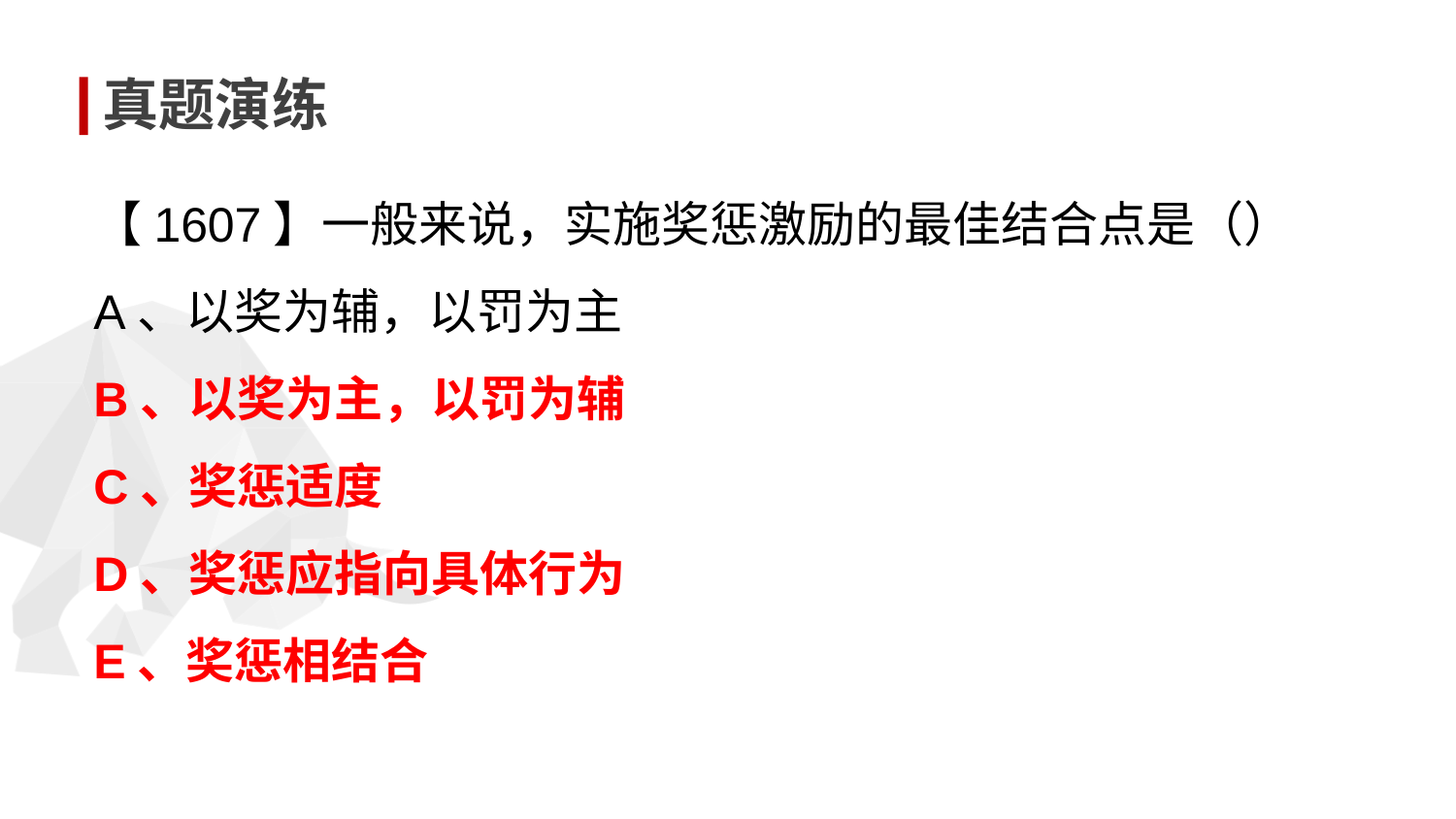

真题演练
【1607】一般来说，实施奖惩激励的最佳结合点是（）
A、以奖为辅，以罚为主
B、以奖为主，以罚为辅
C、奖惩适度
D、奖惩应指向具体行为
E、奖惩相结合